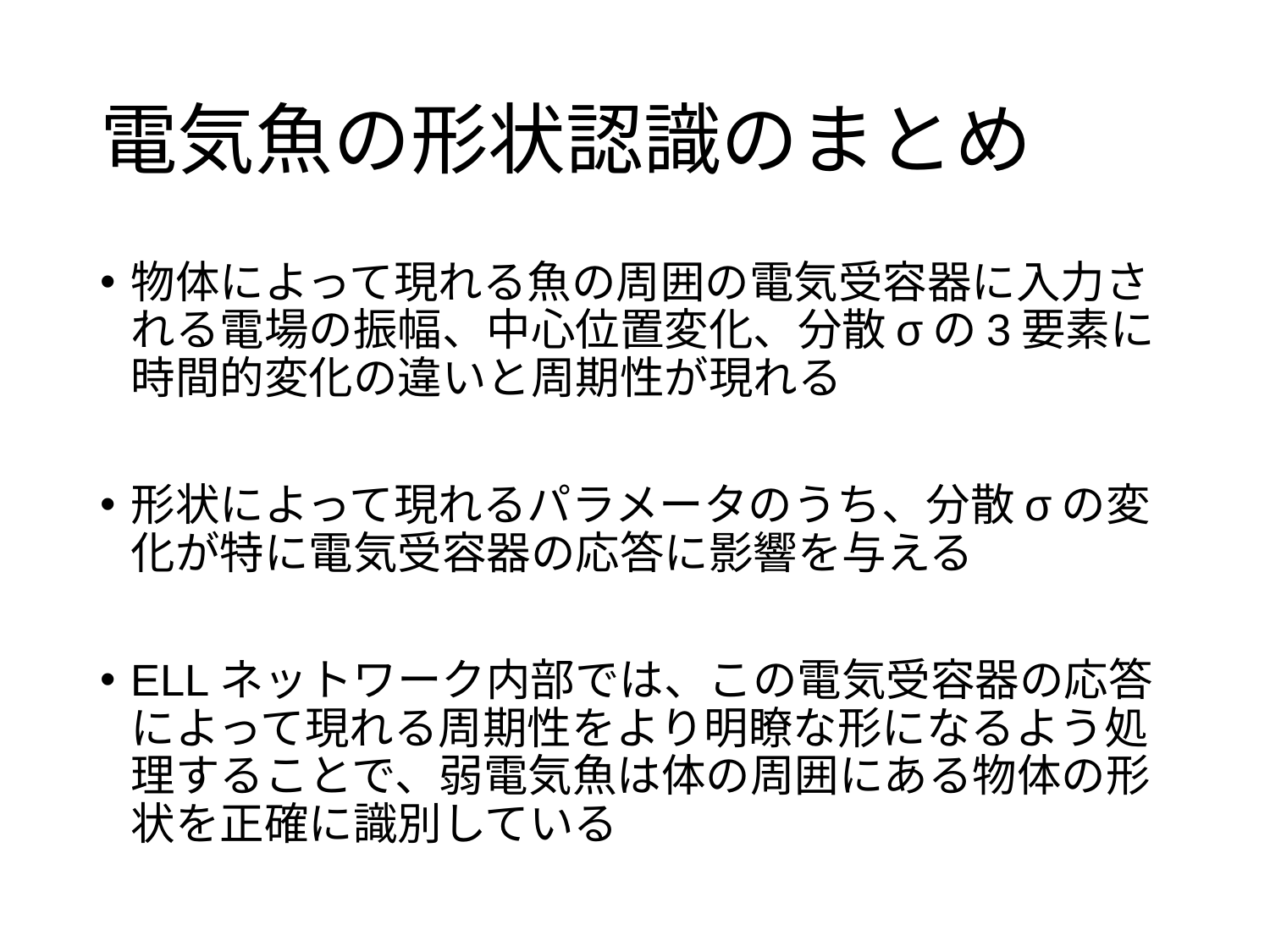

# 電気魚の形状認識のまとめ
物体によって現れる魚の周囲の電気受容器に入力される電場の振幅、中心位置変化、分散σの3要素に時間的変化の違いと周期性が現れる

形状によって現れるパラメータのうち、分散σの変化が特に電気受容器の応答に影響を与える

ELLネットワーク内部では、この電気受容器の応答によって現れる周期性をより明瞭な形になるよう処理することで、弱電気魚は体の周囲にある物体の形状を正確に識別している